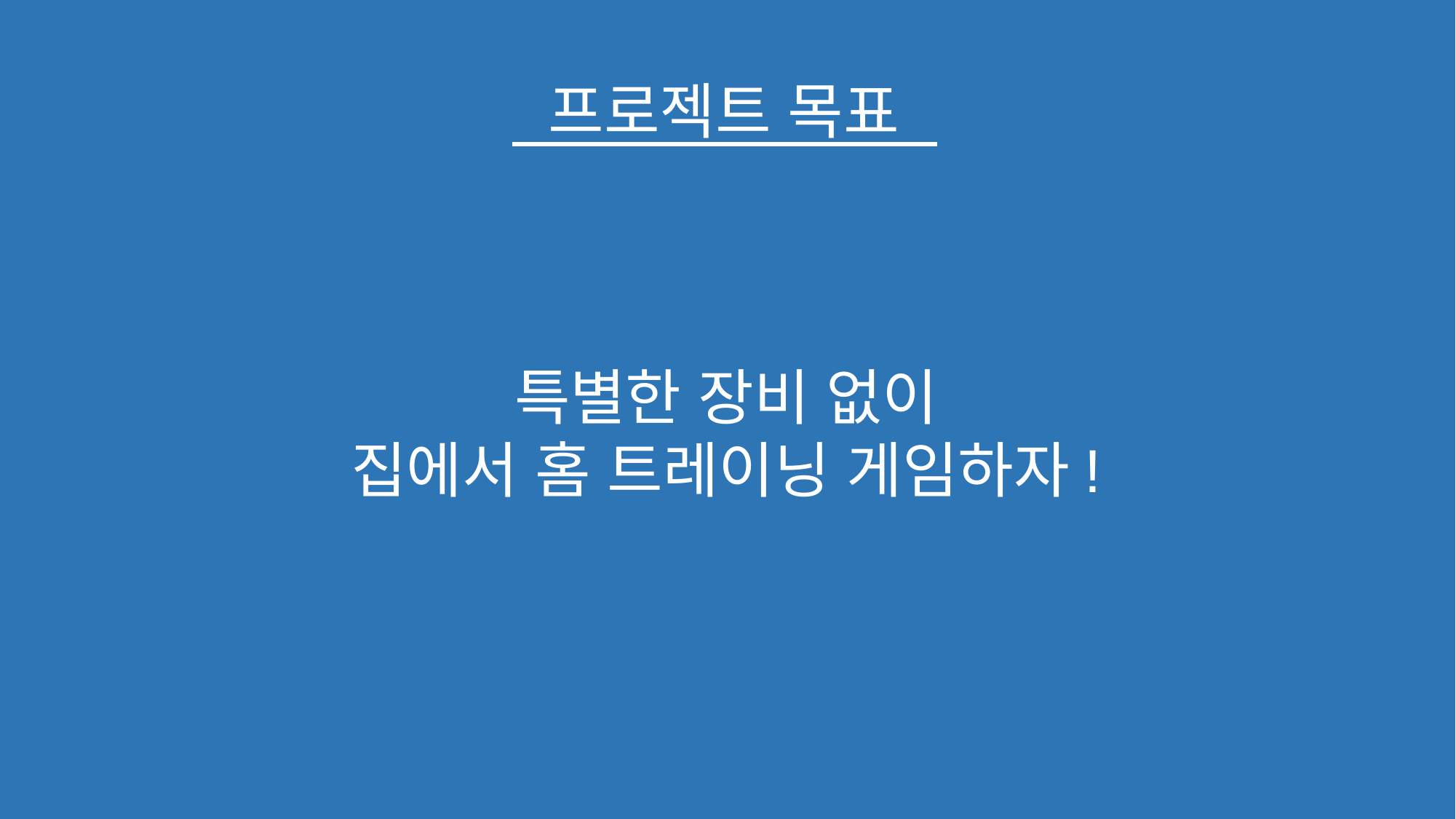

프로젝트 목표
특별한 장비 없이
집에서 홈 트레이닝 게임하자!